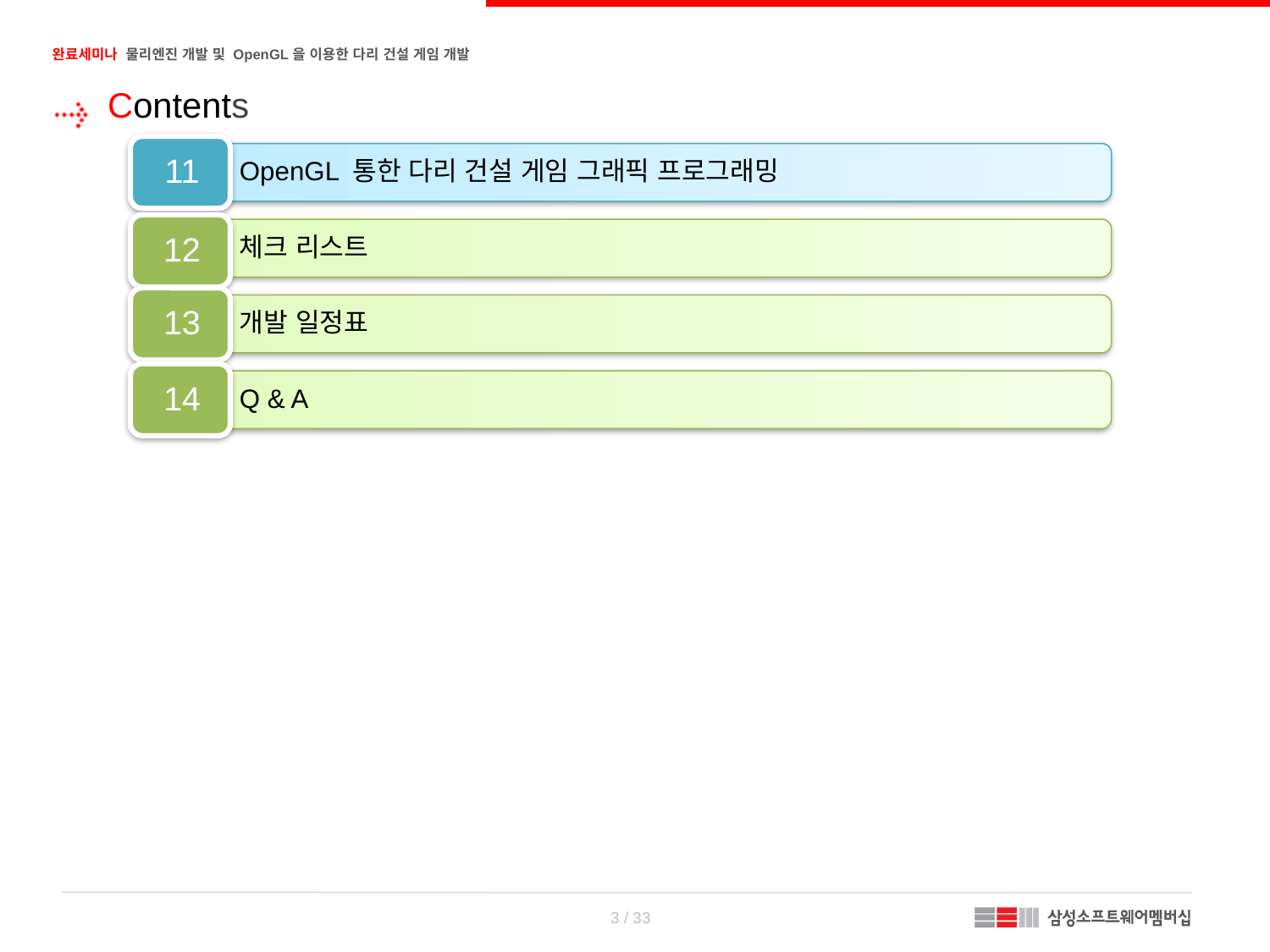

Contents
OpenGL 통한 다리 건설 게임 그래픽 프로그래밍
11
체크 리스트
12
개발 일정표
13
Q & A
14